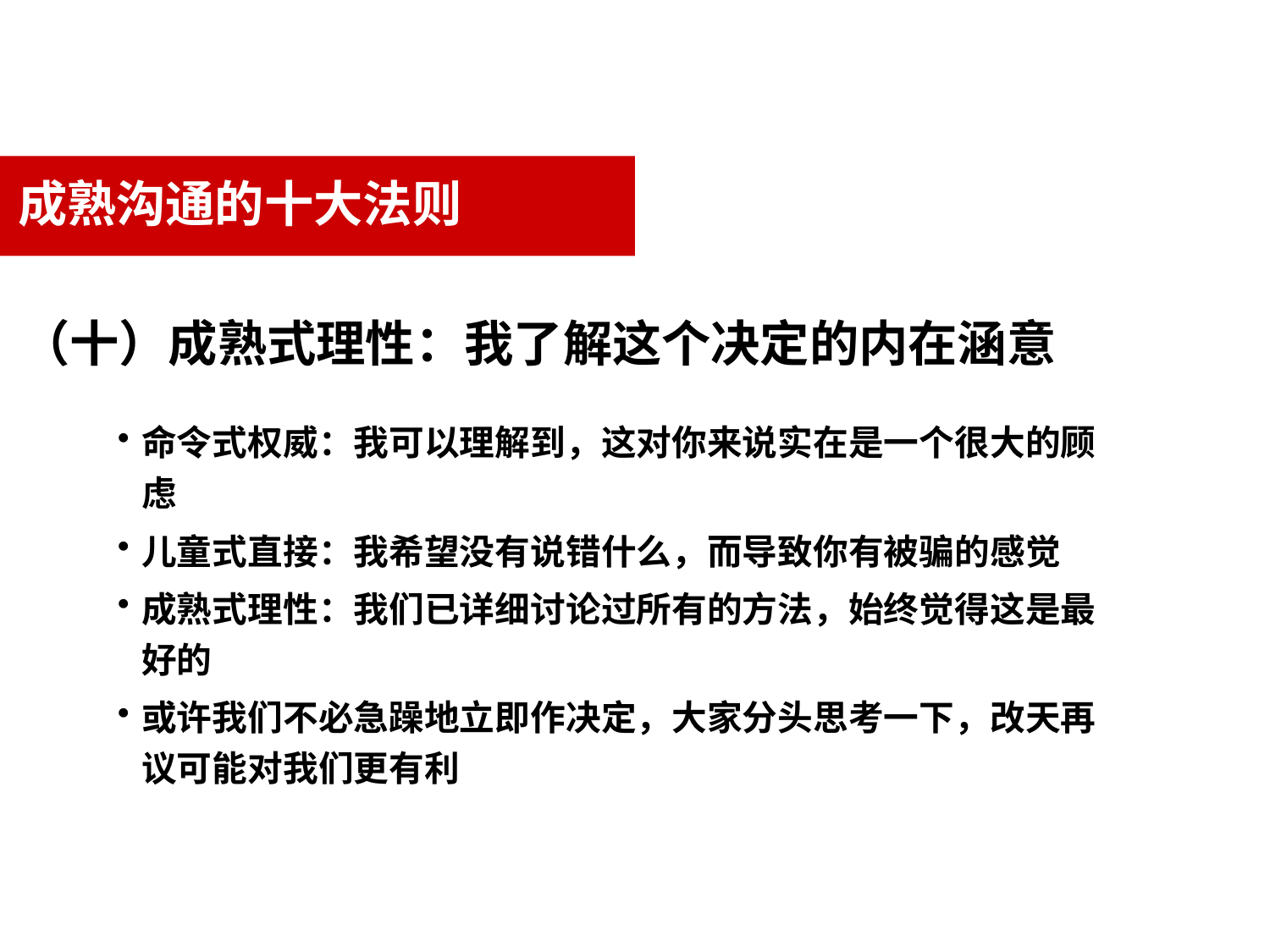

成熟沟通的十大法则
（十）成熟式理性：我了解这个决定的内在涵意
命令式权威：我可以理解到，这对你来说实在是一个很大的顾虑
儿童式直接：我希望没有说错什么，而导致你有被骗的感觉
成熟式理性：我们已详细讨论过所有的方法，始终觉得这是最好的
或许我们不必急躁地立即作决定，大家分头思考一下，改天再议可能对我们更有利